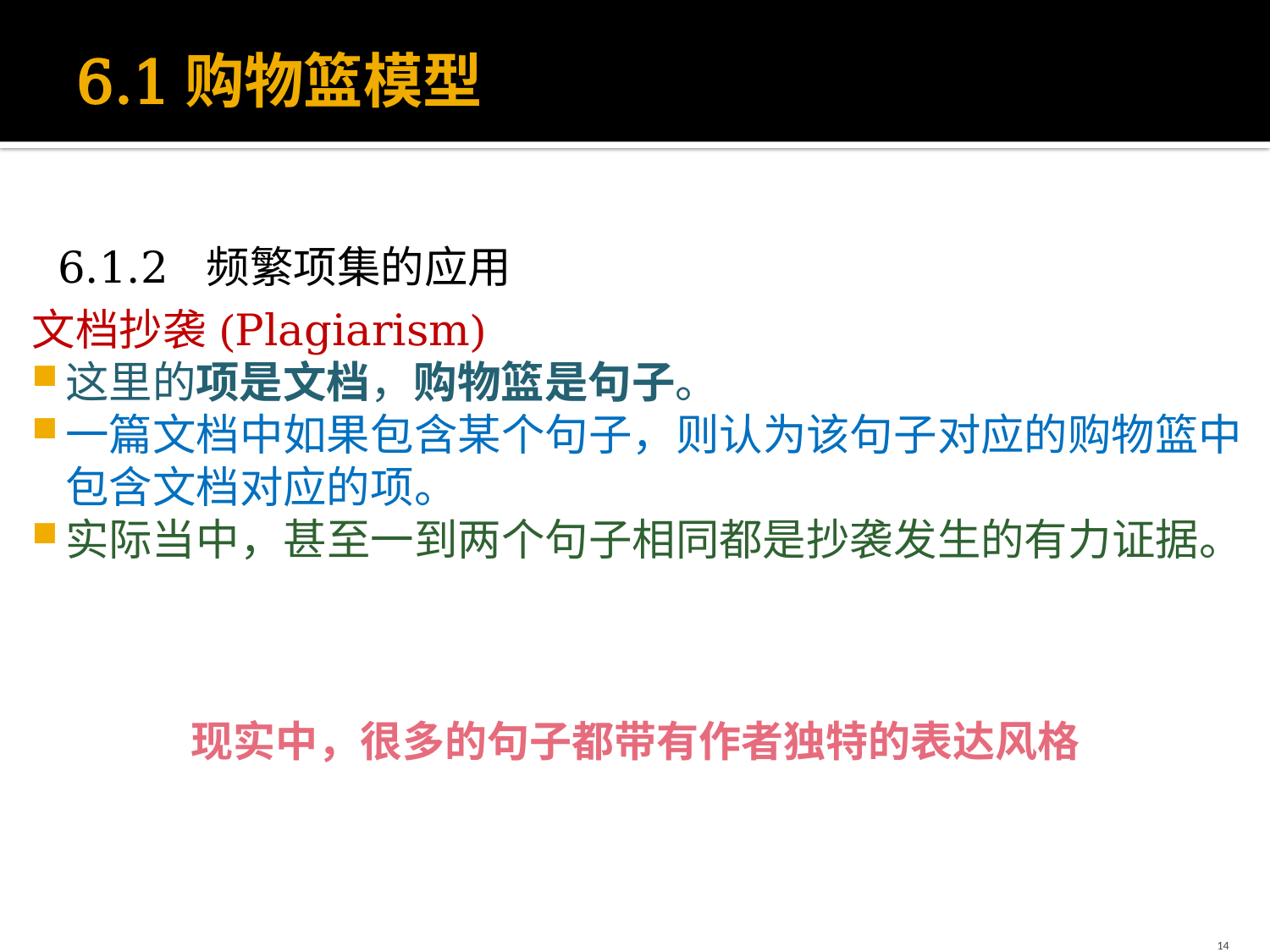

# 6.1购物篮模型
6.1.2  频繁项集的应用
文档抄袭(Plagiarism)
这里的项是文档，购物篮是句子。
一篇文档中如果包含某个句子，则认为该句子对应的购物篮中包含文档对应的项。
实际当中，甚至一到两个句子相同都是抄袭发生的有力证据。
现实中，很多的句子都带有作者独特的表达风格
14